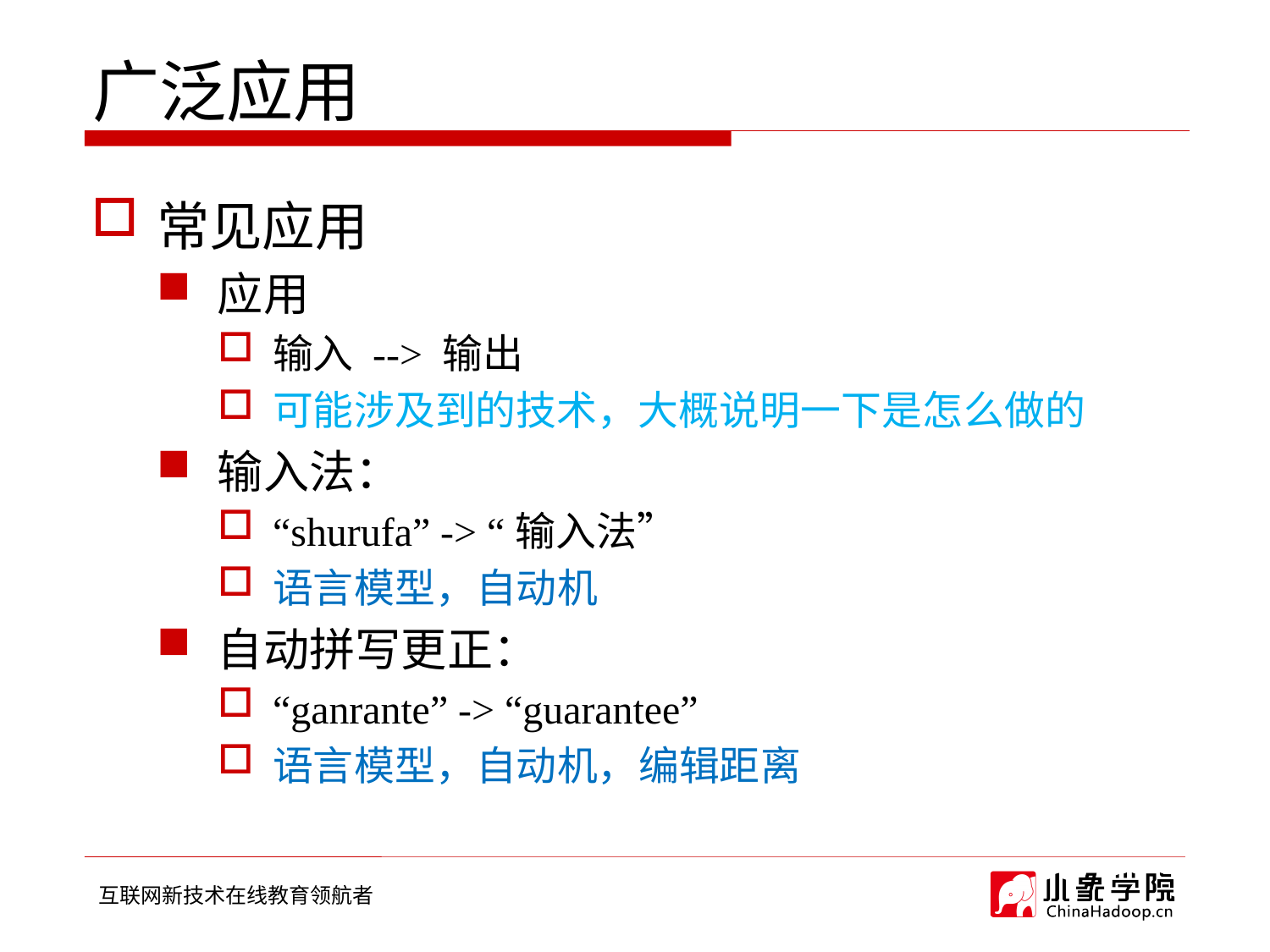

# 广泛应用
常见应用
应用
输入 --> 输出
可能涉及到的技术，大概说明一下是怎么做的
输入法：
“shurufa” -> “输入法”
语言模型，自动机
自动拼写更正：
“ganrante” -> “guarantee”
语言模型，自动机，编辑距离